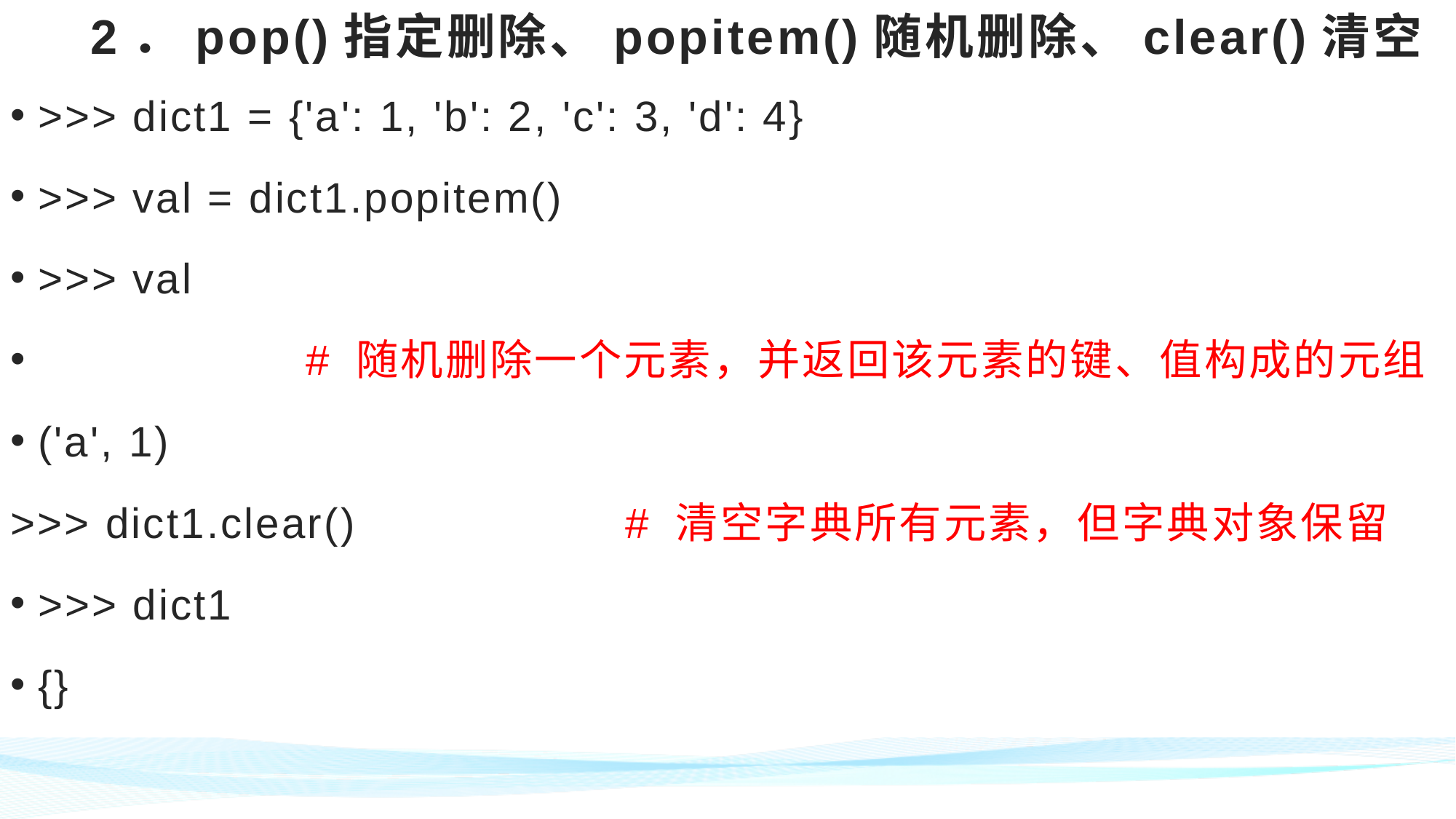

# 2．pop()指定删除、popitem()随机删除、clear()清空
>>> dict1 = {'a': 1, 'b': 2, 'c': 3, 'd': 4}
>>> val = dict1.popitem()
>>> val
                   # 随机删除一个元素，并返回该元素的键、值构成的元组
('a', 1)
>>> dict1.clear()                   # 清空字典所有元素，但字典对象保留
>>> dict1
{}
33